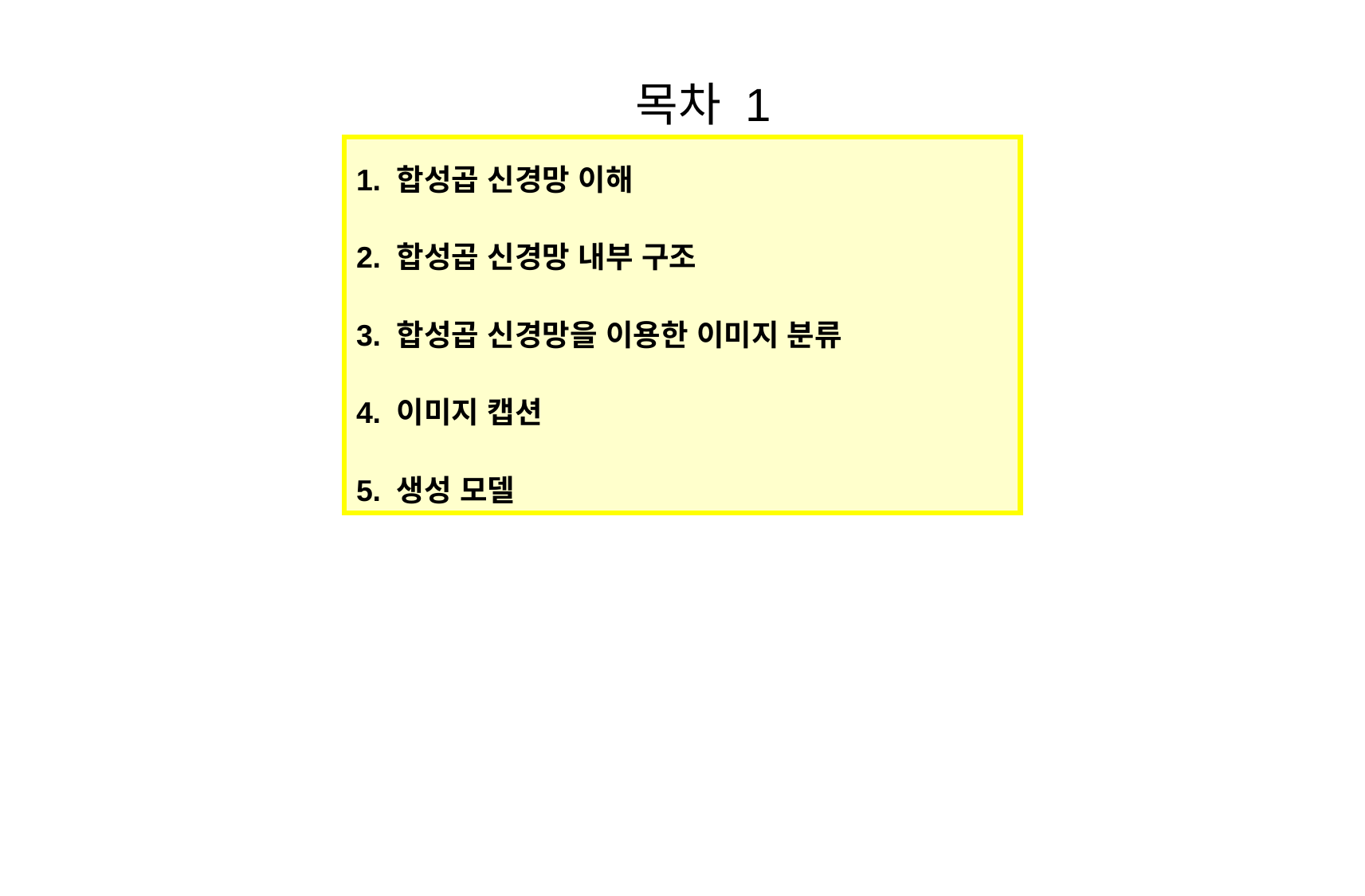

목차 1
1. 합성곱 신경망 이해
2. 합성곱 신경망 내부 구조
3. 합성곱 신경망을 이용한 이미지 분류
4. 이미지 캡션
5. 생성 모델